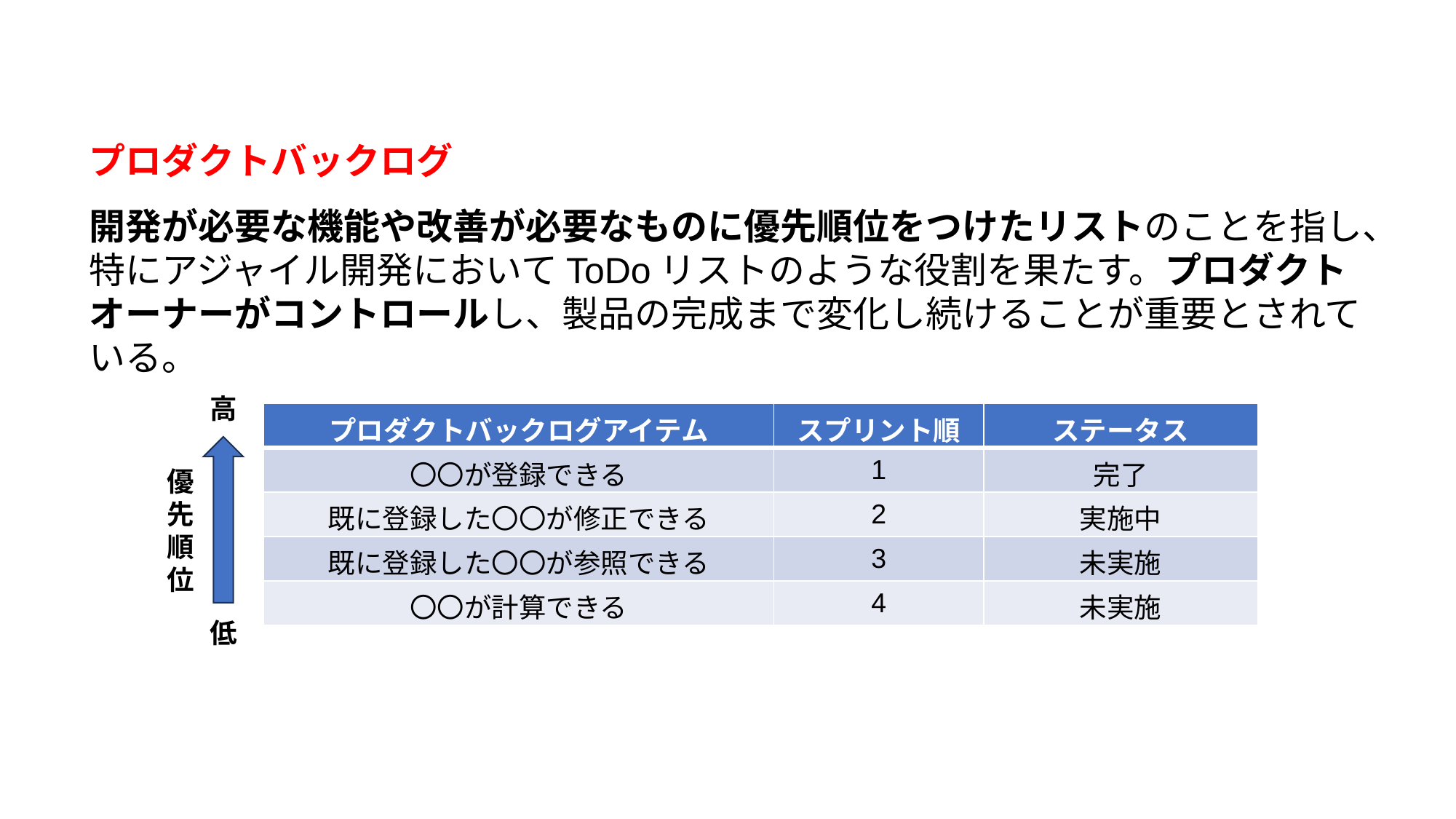

プロダクトバックログ

開発が必要な機能や改善が必要なものに優先順位をつけたリストのことを指し、特にアジャイル開発においてToDoリストのような役割を果たす。プロダクトオーナーがコントロールし、製品の完成まで変化し続けることが重要とされている。
高
| プロダクトバックログアイテム | スプリント順 | ステータス |
| --- | --- | --- |
| 〇〇が登録できる | 1 | 完了 |
| 既に登録した〇〇が修正できる | 2 | 実施中 |
| 既に登録した〇〇が参照できる | 3 | 未実施 |
| 〇〇が計算できる | 4 | 未実施 |

優
先
順
位
低